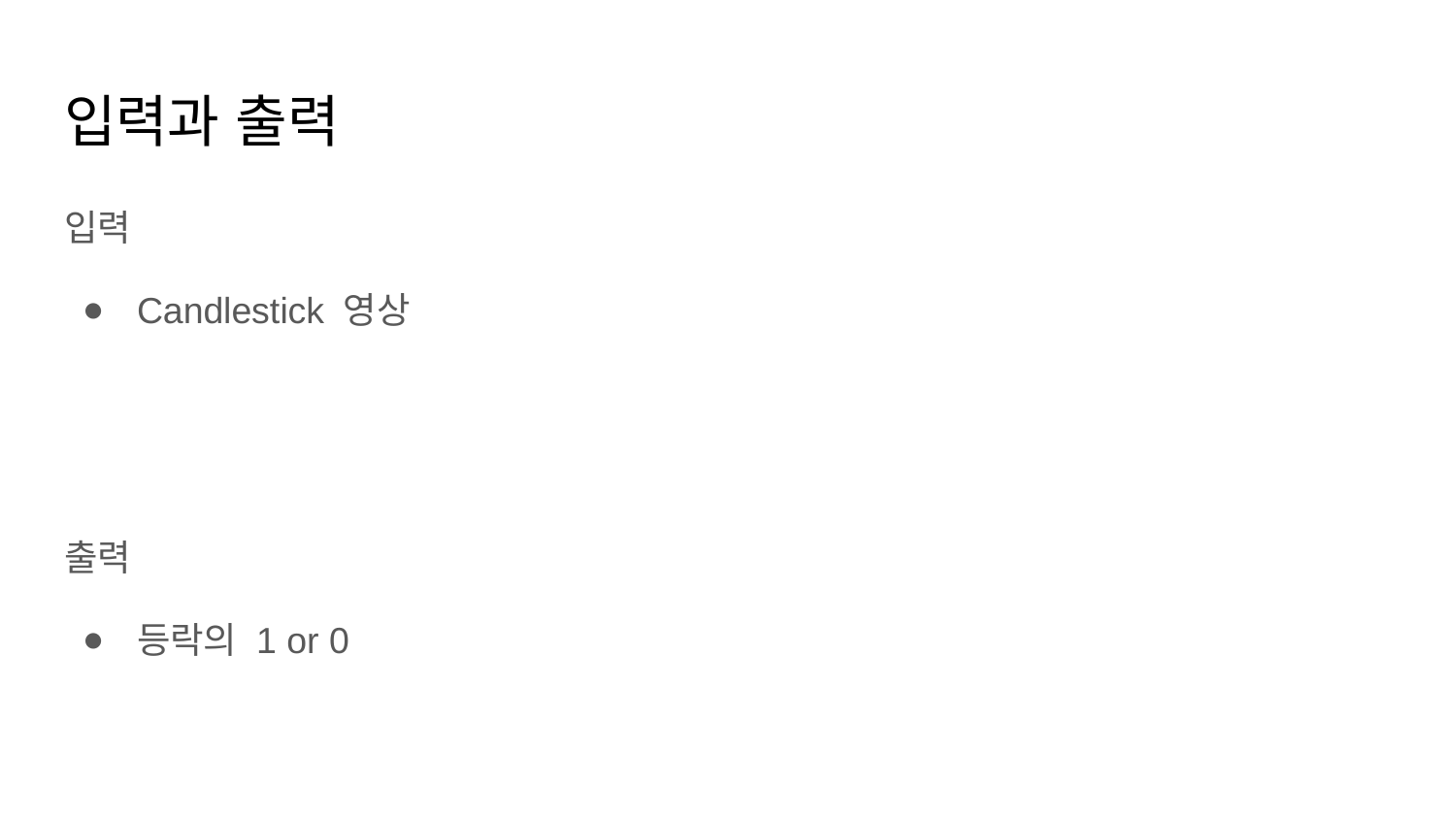

# 입력과 출력
입력
Candlestick 영상

출력
등락의 1 or 0